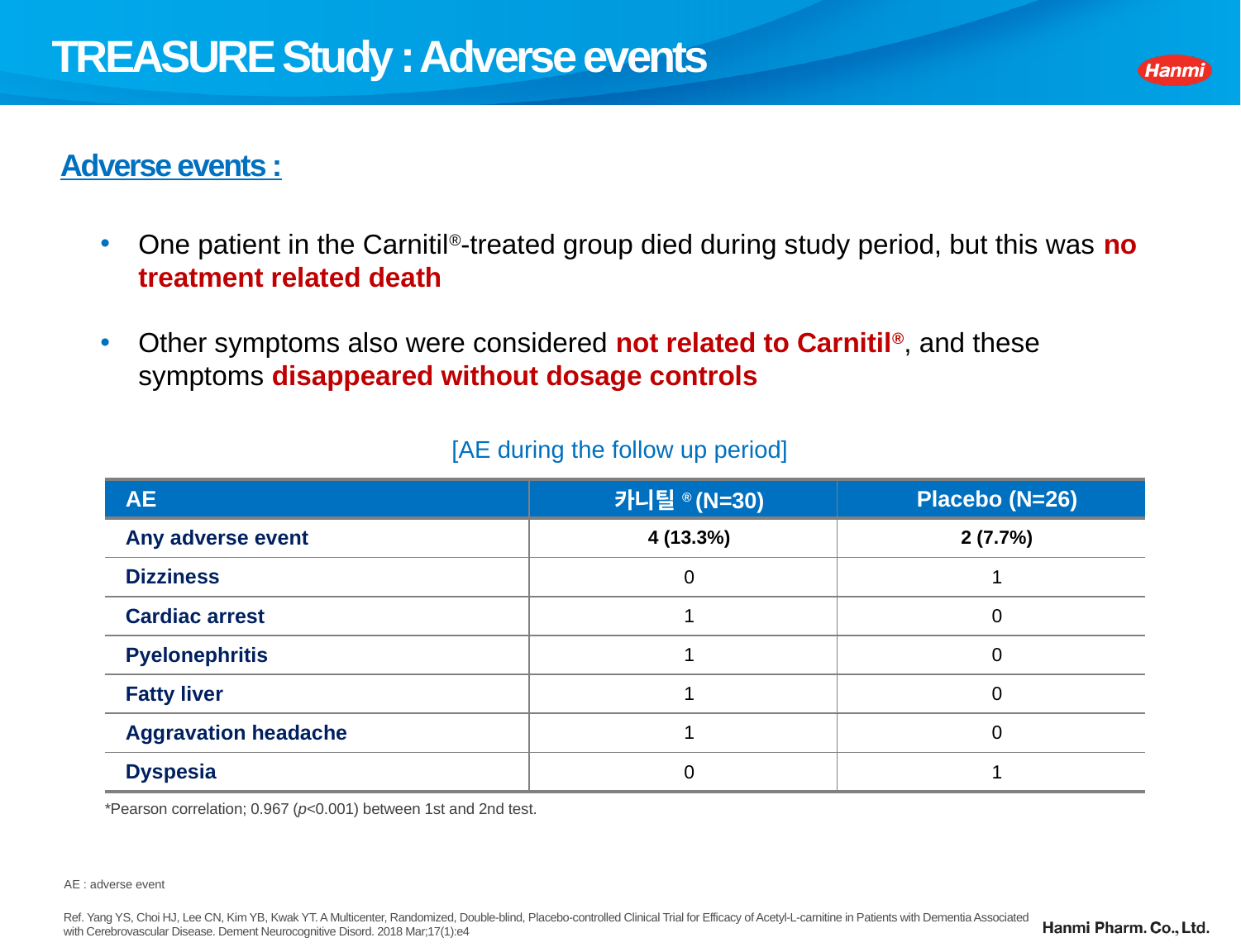

# TREASURE Study : Adverse events
Adverse events :
One patient in the Carnitil®-treated group died during study period, but this was no treatment related death

Other symptoms also were considered not related to Carnitil®, and these symptoms disappeared without dosage controls
[AE during the follow up period]
| AE | 카니틸® (N=30) | Placebo (N=26) |
| --- | --- | --- |
| Any adverse event | 4 (13.3%) | 2 (7.7%) |
| Dizziness | 0 | 1 |
| Cardiac arrest | 1 | 0 |
| Pyelonephritis | 1 | 0 |
| Fatty liver | 1 | 0 |
| Aggravation headache | 1 | 0 |
| Dyspesia | 0 | 1 |
*Pearson correlation; 0.967 (p<0.001) between 1st and 2nd test.
AE : adverse event
Ref. Yang YS, Choi HJ, Lee CN, Kim YB, Kwak YT. A Multicenter, Randomized, Double-blind, Placebo-controlled Clinical Trial for Efficacy of Acetyl-L-carnitine in Patients with Dementia Associated with Cerebrovascular Disease. Dement Neurocognitive Disord. 2018 Mar;17(1):e4